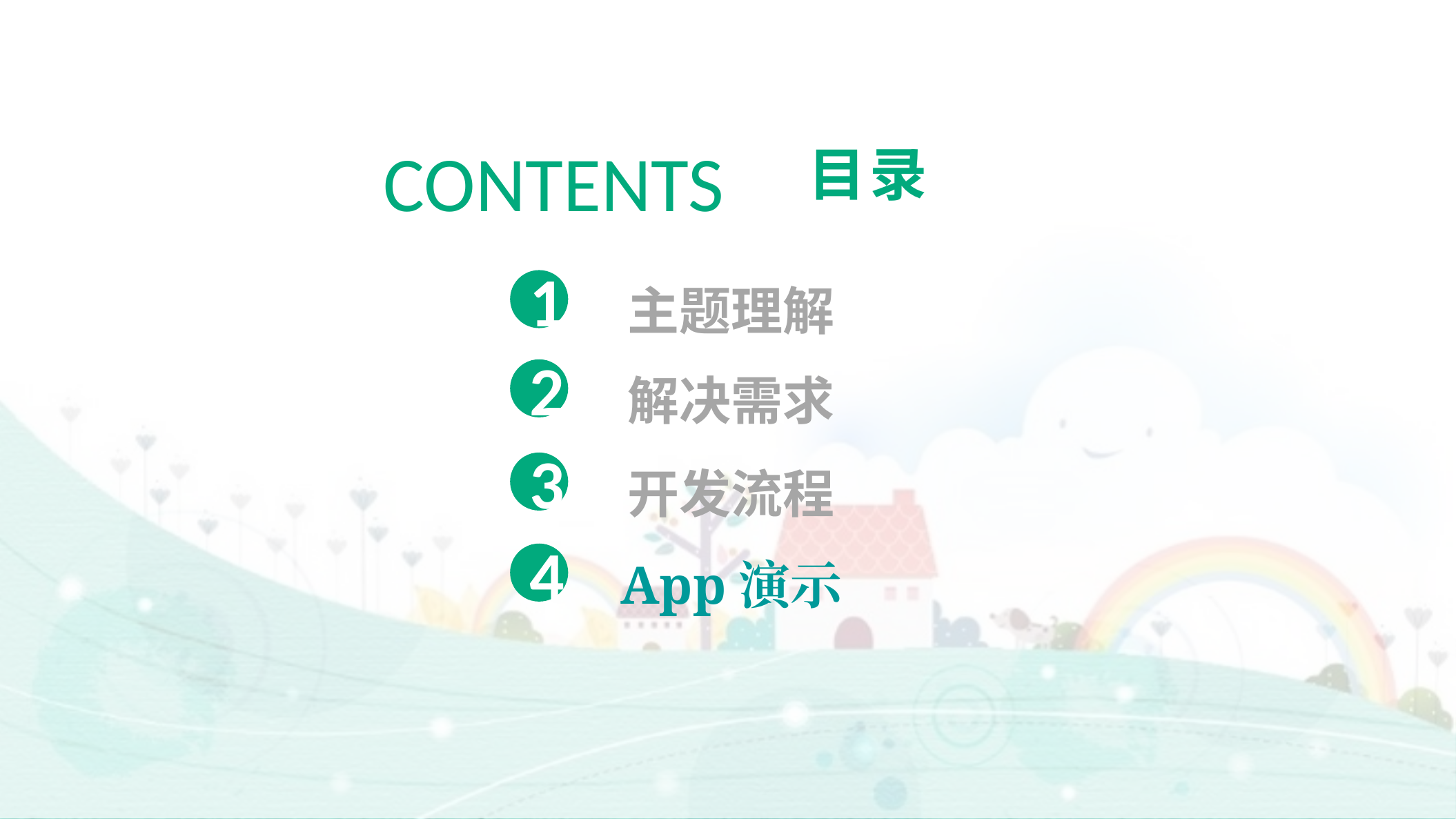

contents
目录
主题理解

1
解决需求

2
开发流程

3
App演示

4